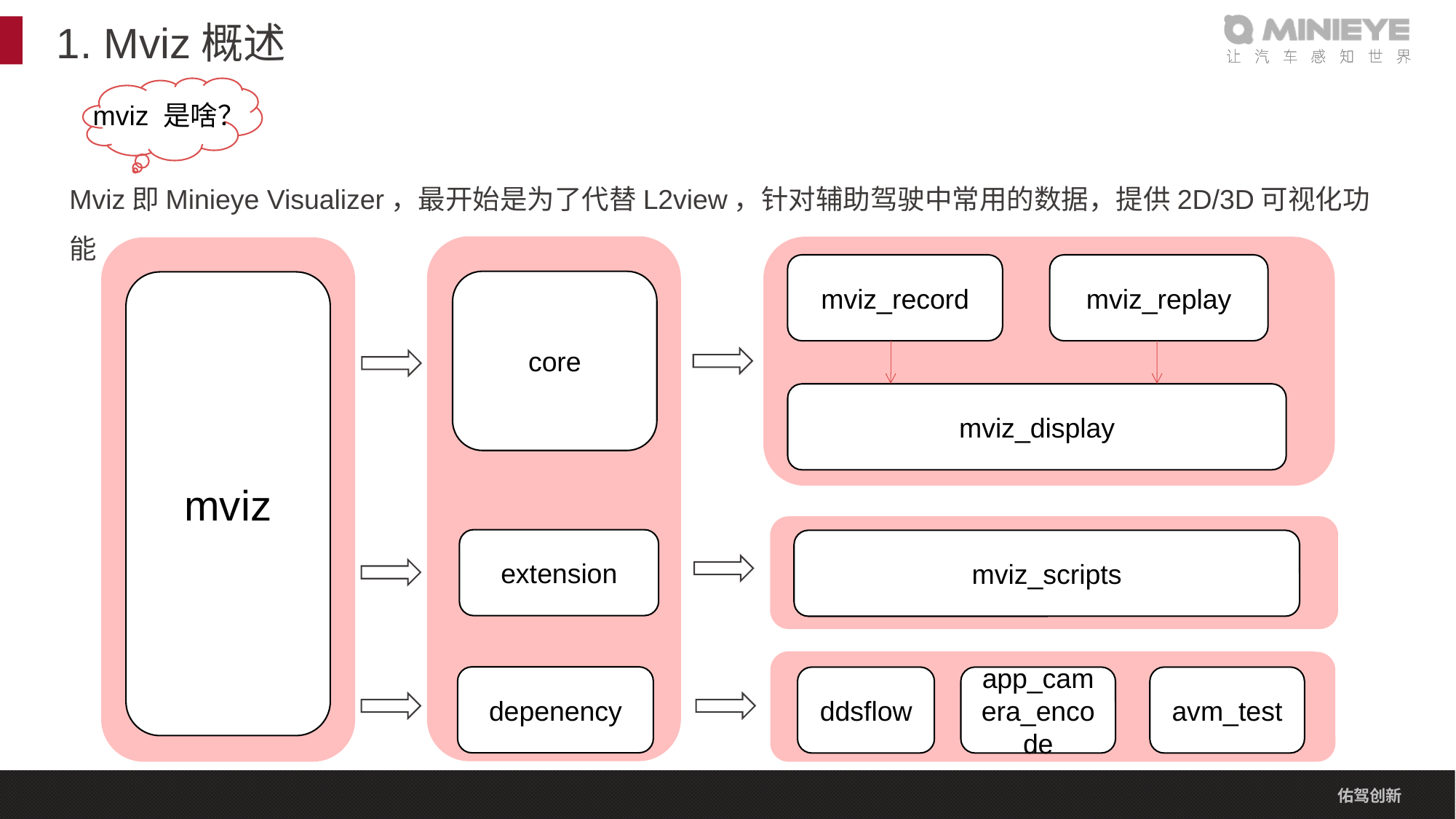

# 1. Mviz概述

mviz 是啥？
Mviz即Minieye Visualizer，最开始是为了代替L2view，针对辅助驾驶中常用的数据，提供2D/3D可视化功能

core
extension
depenency

mviz_record
mviz_replay
mviz_display

mviz_scripts

mviz_scripts

ddsflow
app_camera_encode
avm_test

ddsflow
app_camera_encode
avm_test

mviz